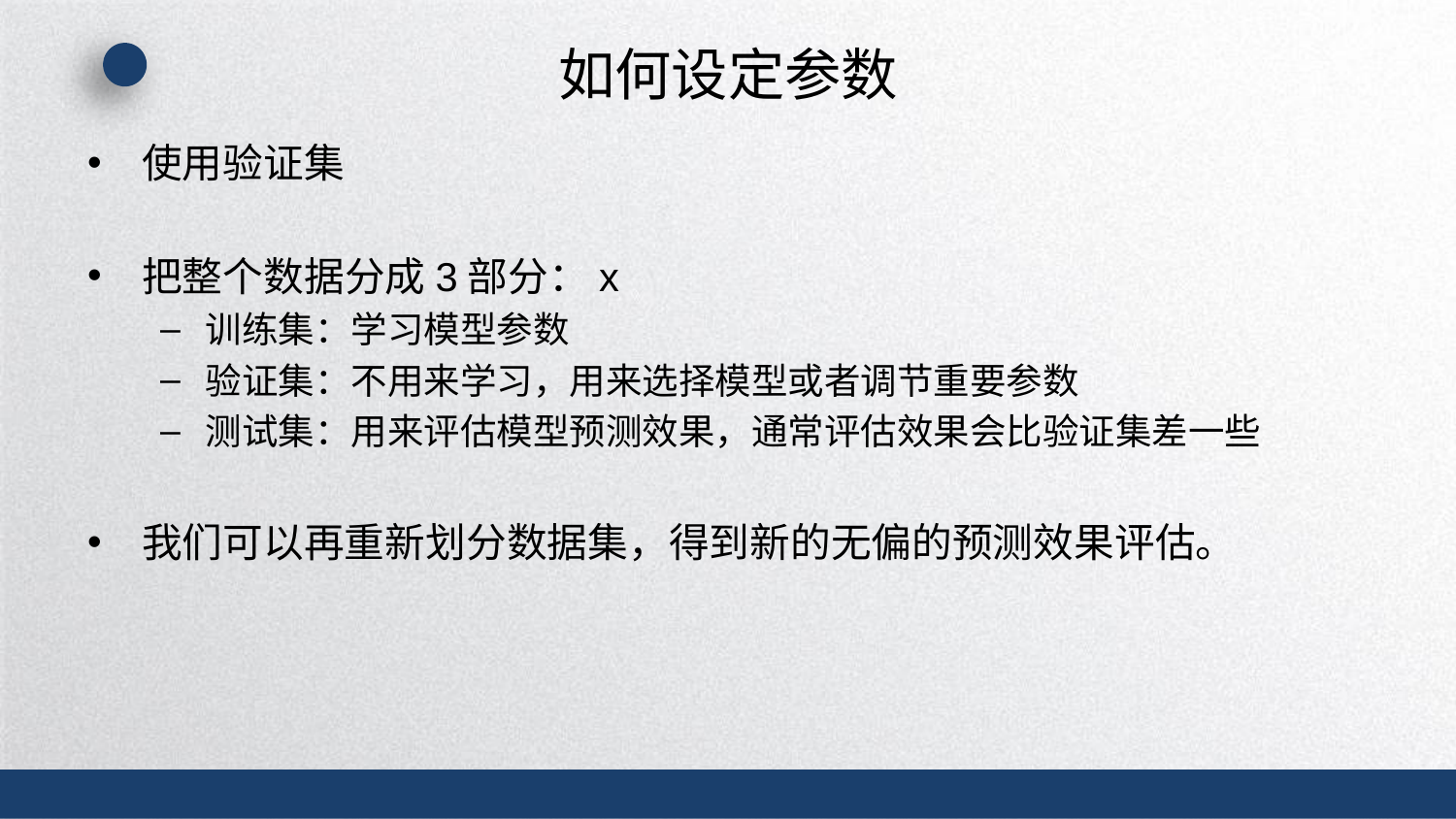

# 如何设定参数
使用验证集

把整个数据分成3部分：x
训练集：学习模型参数
验证集：不用来学习，用来选择模型或者调节重要参数
测试集：用来评估模型预测效果，通常评估效果会比验证集差一些

我们可以再重新划分数据集，得到新的无偏的预测效果评估。

44